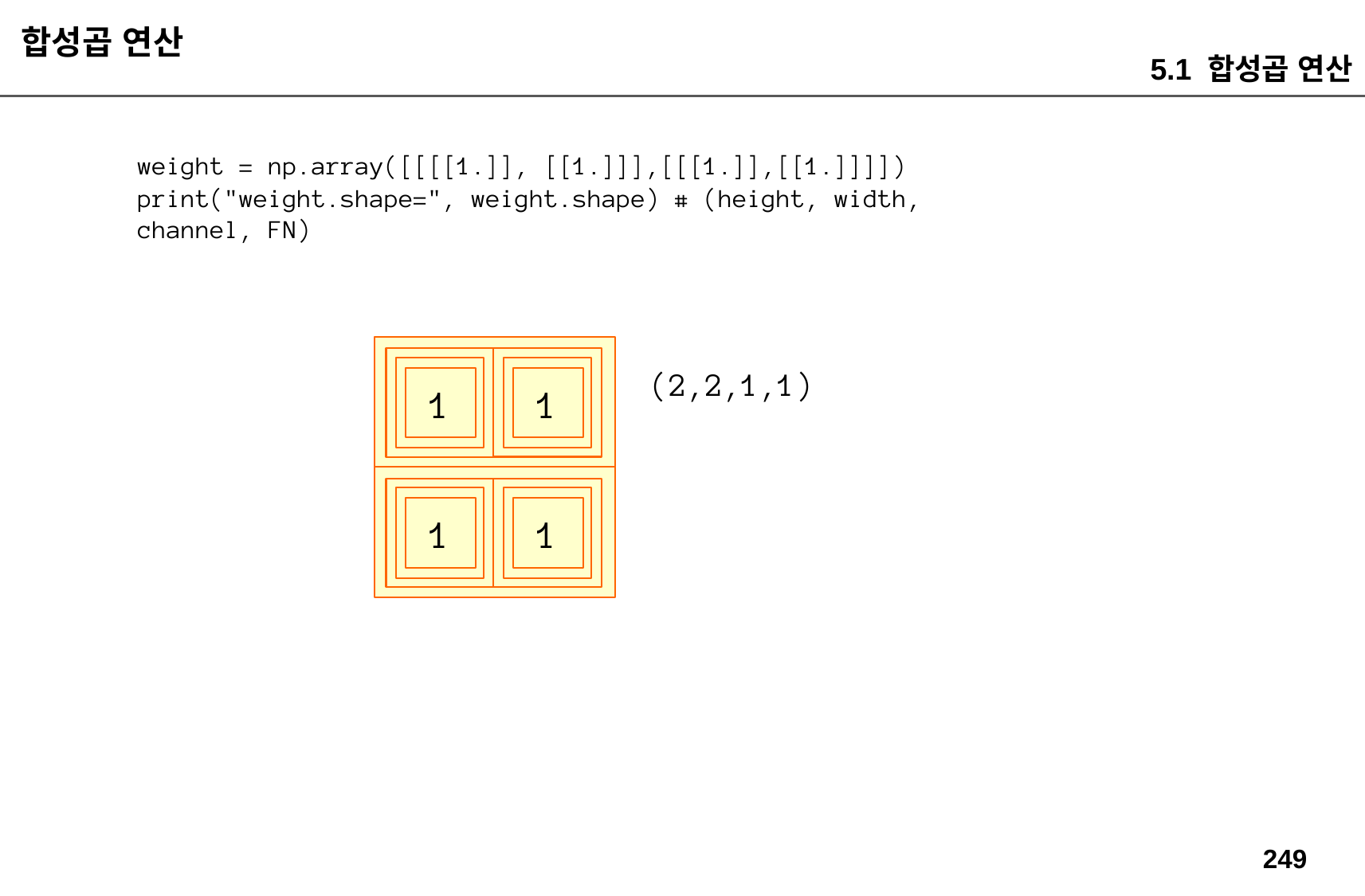

합성곱 연산
5.1 합성곱 연산
weight = np.array([[[[1.]], [[1.]]],[[[1.]],[[1.]]]])
print("weight.shape=", weight.shape) # (height, width, channel, FN)

(2,2,1,1)

1
1

1
1